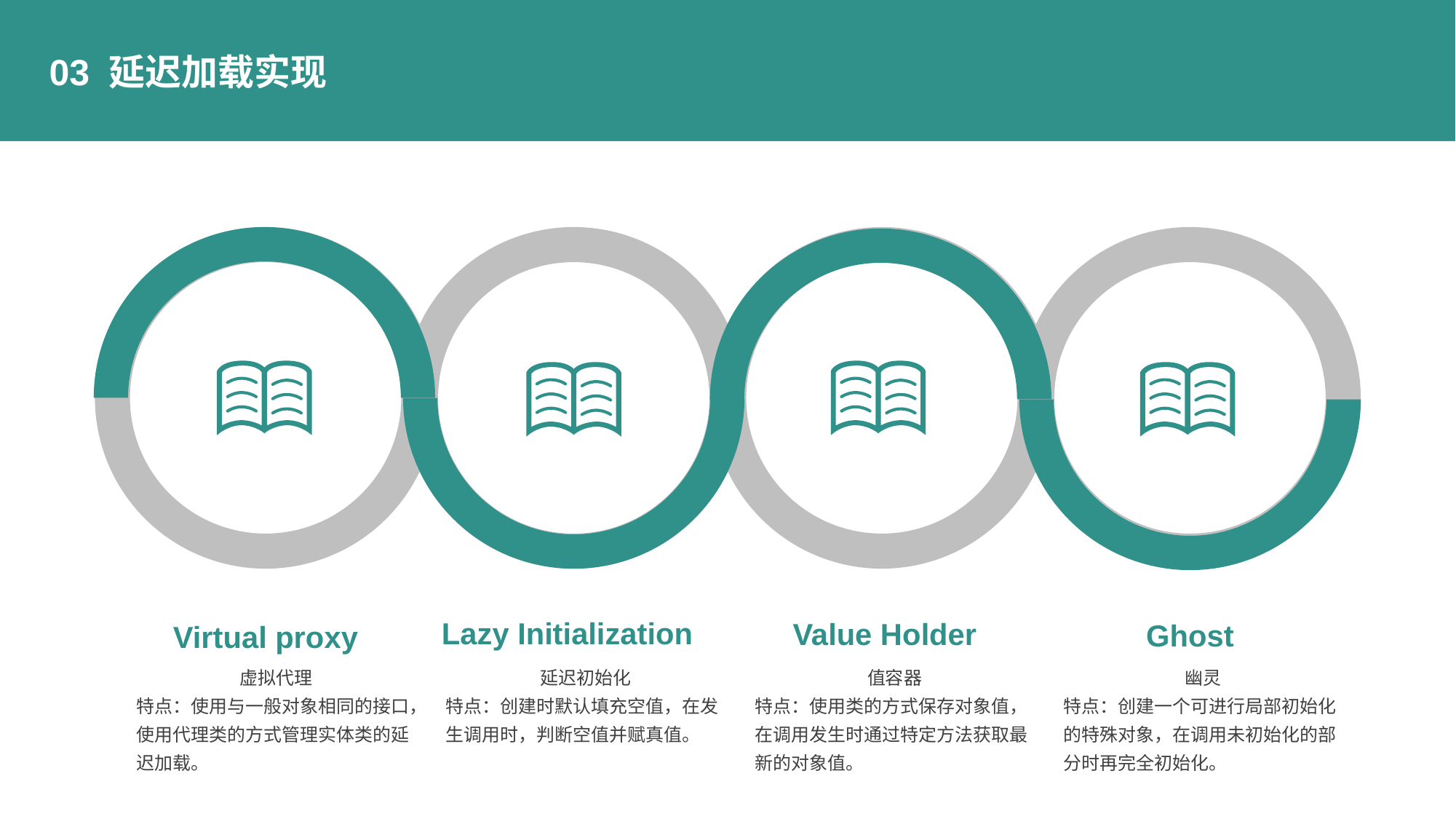

03 延迟加载实现

Lazy Initialization
Value Holder
Ghost
Virtual proxy
虚拟代理
特点：使用与一般对象相同的接口，使用代理类的方式管理实体类的延迟加载。
延迟初始化
特点：创建时默认填充空值，在发生调用时，判断空值并赋真值。
值容器
特点：使用类的方式保存对象值，在调用发生时通过特定方法获取最新的对象值。
幽灵
特点：创建一个可进行局部初始化的特殊对象，在调用未初始化的部分时再完全初始化。